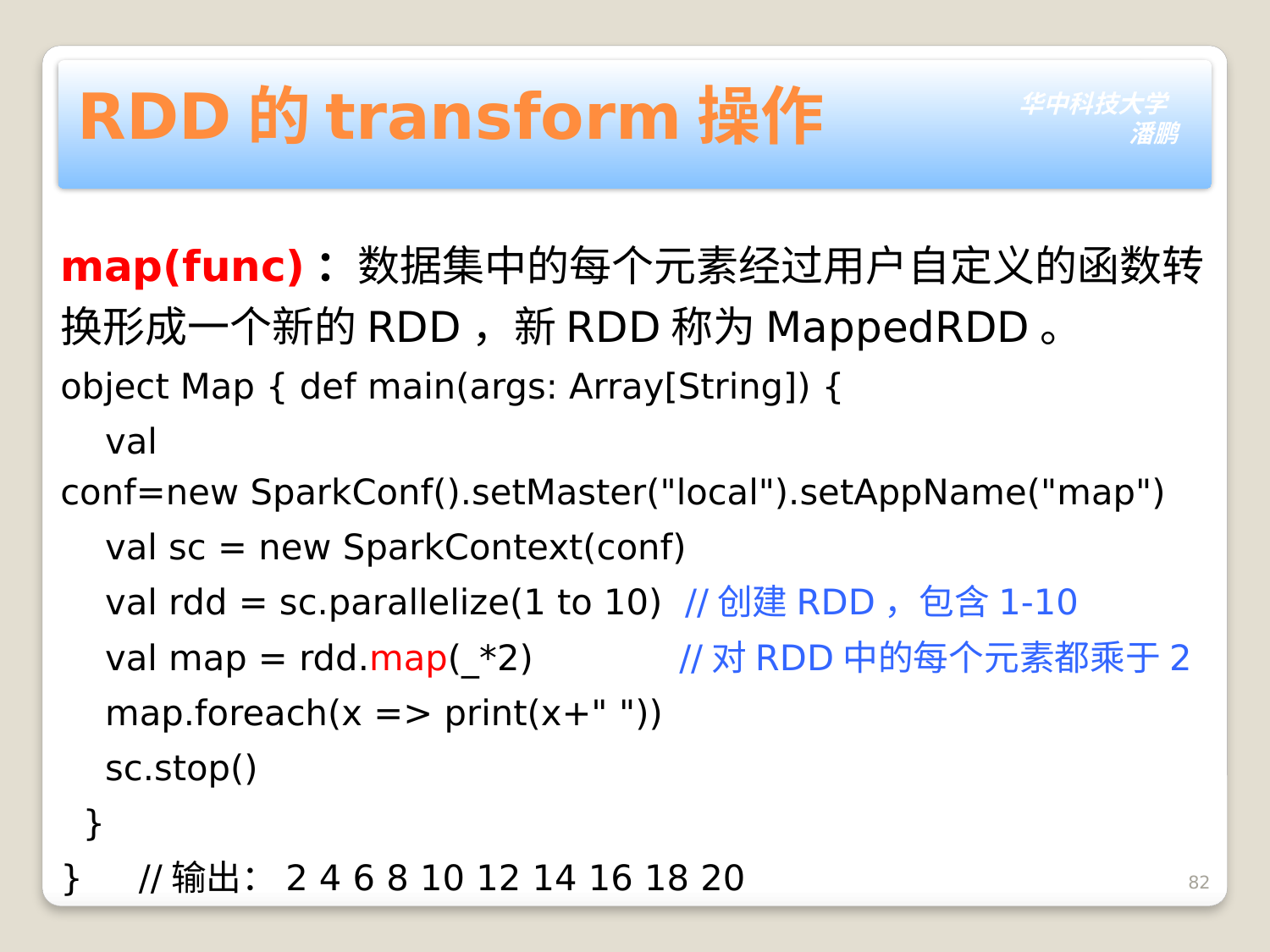

# RDD的transform操作
map(func)：数据集中的每个元素经过用户自定义的函数转换形成一个新的RDD，新RDD称为MappedRDD。
object Map { def main(args: Array[String]) {
    val conf=new SparkConf().setMaster("local").setAppName("map")
    val sc = new SparkContext(conf)
    val rdd = sc.parallelize(1 to 10)  //创建RDD，包含1-10
    val map = rdd.map(_*2)             //对RDD中的每个元素都乘于2
    map.foreach(x => print(x+" "))
    sc.stop()
  }
}     //输出：2 4 6 8 10 12 14 16 18 20

82